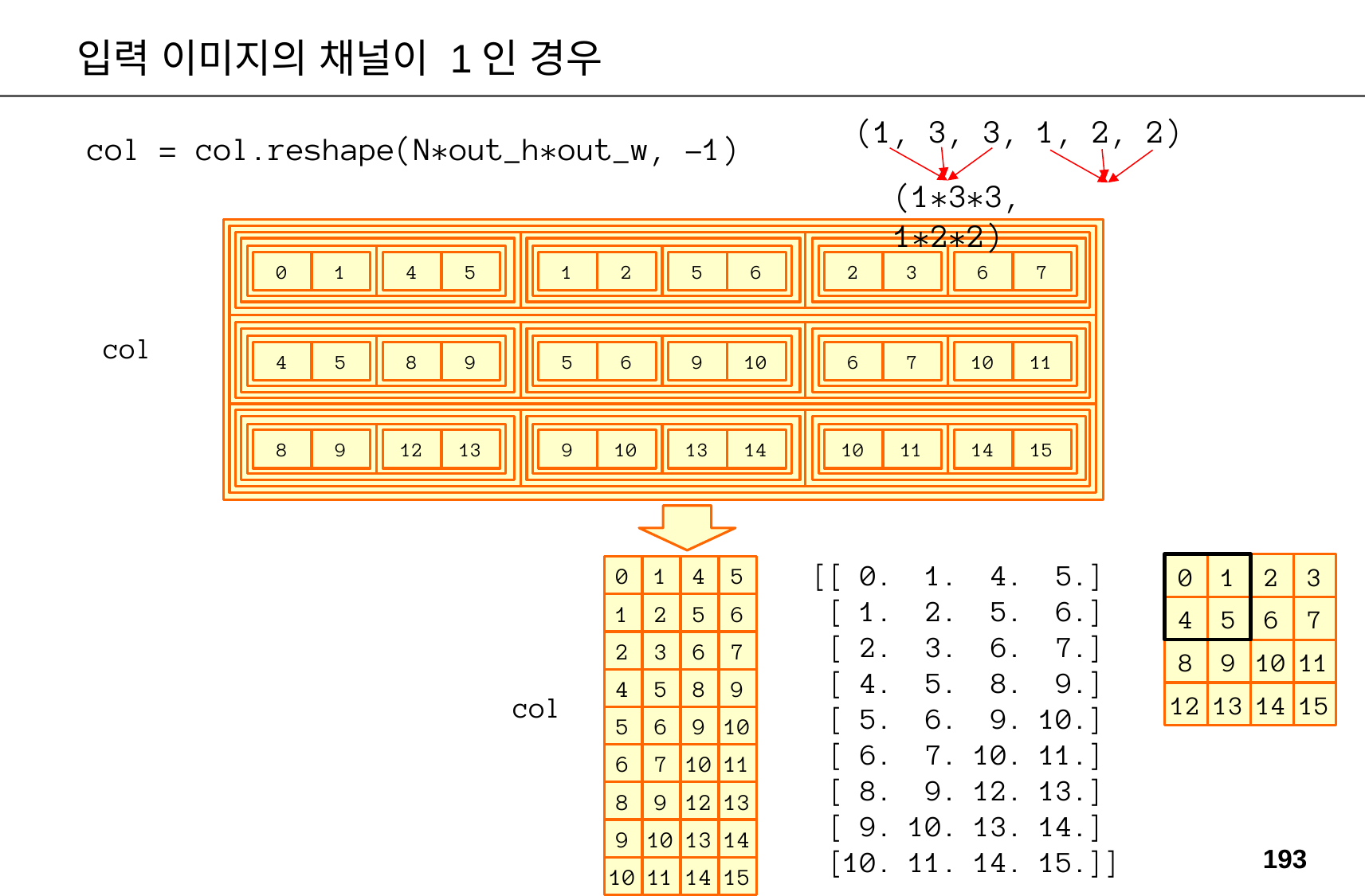

입력 이미지의 채널이 1인 경우
(1, 3, 3, 1, 2, 2)
col = col.reshape(N*out_h*out_w, -1)
(1*3*3, 1*2*2)

0
1
4
5
1
2
5
6
2
3
6
7

4
5
8
9
5
6
9
10
6
7
10
11

8
9
12
13
9
10
13
14
10
11
14
15
col

[[ 0.  1.  4.  5.]
 [ 1.  2.  5.  6.]
 [ 2.  3.  6.  7.]
 [ 4.  5.  8.  9.]
 [ 5.  6.  9. 10.]
 [ 6.  7. 10. 11.]
 [ 8.  9. 12. 13.]
 [ 9. 10. 13. 14.]
 [10. 11. 14. 15.]]
0

1
2
3
0
1
4
5
1
2
5
6
2
3
6
7
4
5
8
9
5
6
9
10
6
7
10
11
8
9
12
13
9
10
13
14
10
11
14
15
4
5
6
7
8
9
10
11
col
12
13
14
15